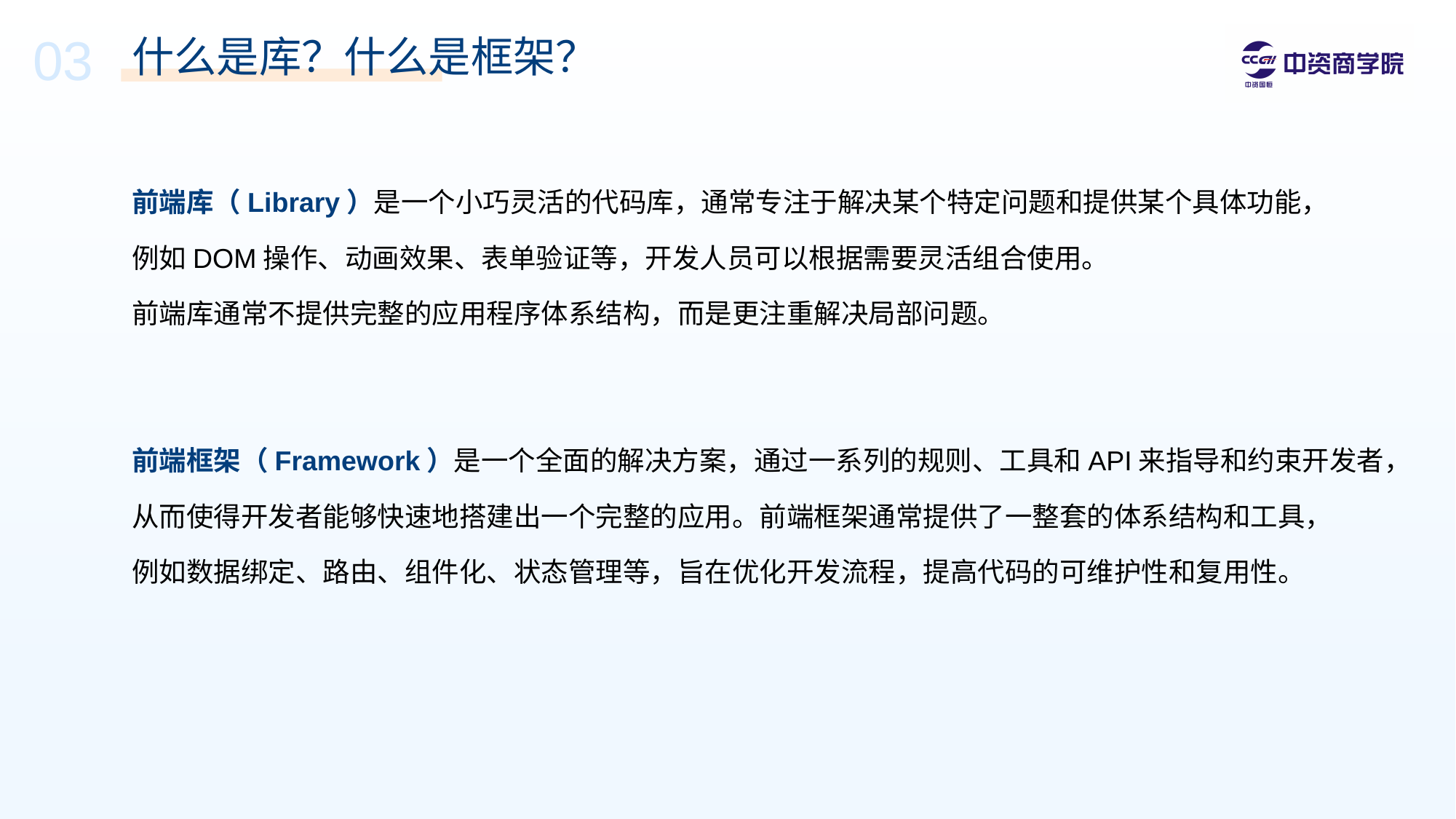

03
什么是库？什么是框架？

前端库（Library）是一个小巧灵活的代码库，通常专注于解决某个特定问题和提供某个具体功能，
例如DOM操作、动画效果、表单验证等，开发人员可以根据需要灵活组合使用。
前端库通常不提供完整的应用程序体系结构，而是更注重解决局部问题。
前端框架（Framework）是一个全面的解决方案，通过一系列的规则、工具和API来指导和约束开发者，
从而使得开发者能够快速地搭建出一个完整的应用。前端框架通常提供了一整套的体系结构和工具，
例如数据绑定、路由、组件化、状态管理等，旨在优化开发流程，提高代码的可维护性和复用性。